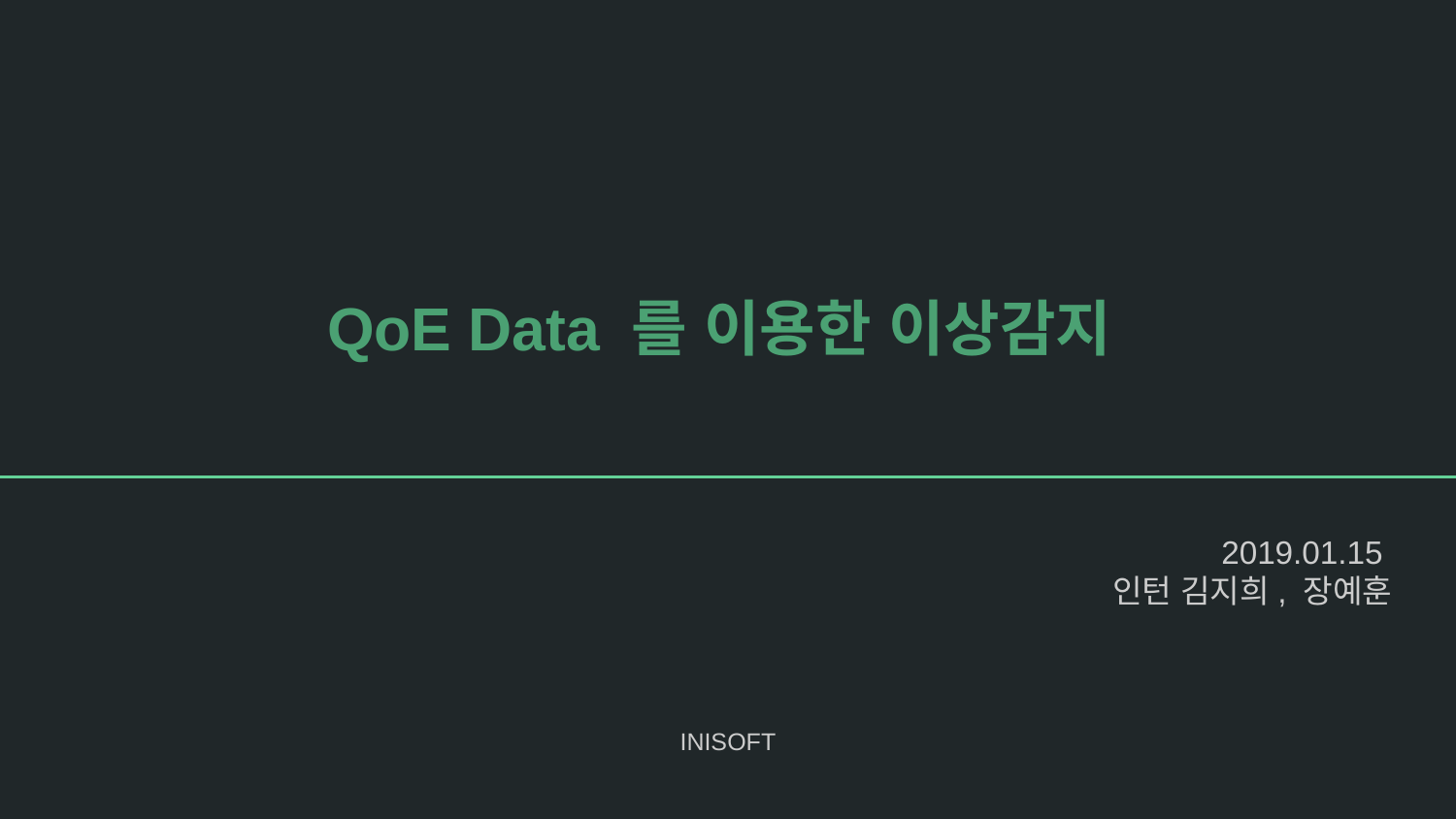

# QoE Data 를 이용한 이상감지
2019.01.15
인턴 김지희, 장예훈

INISOFT